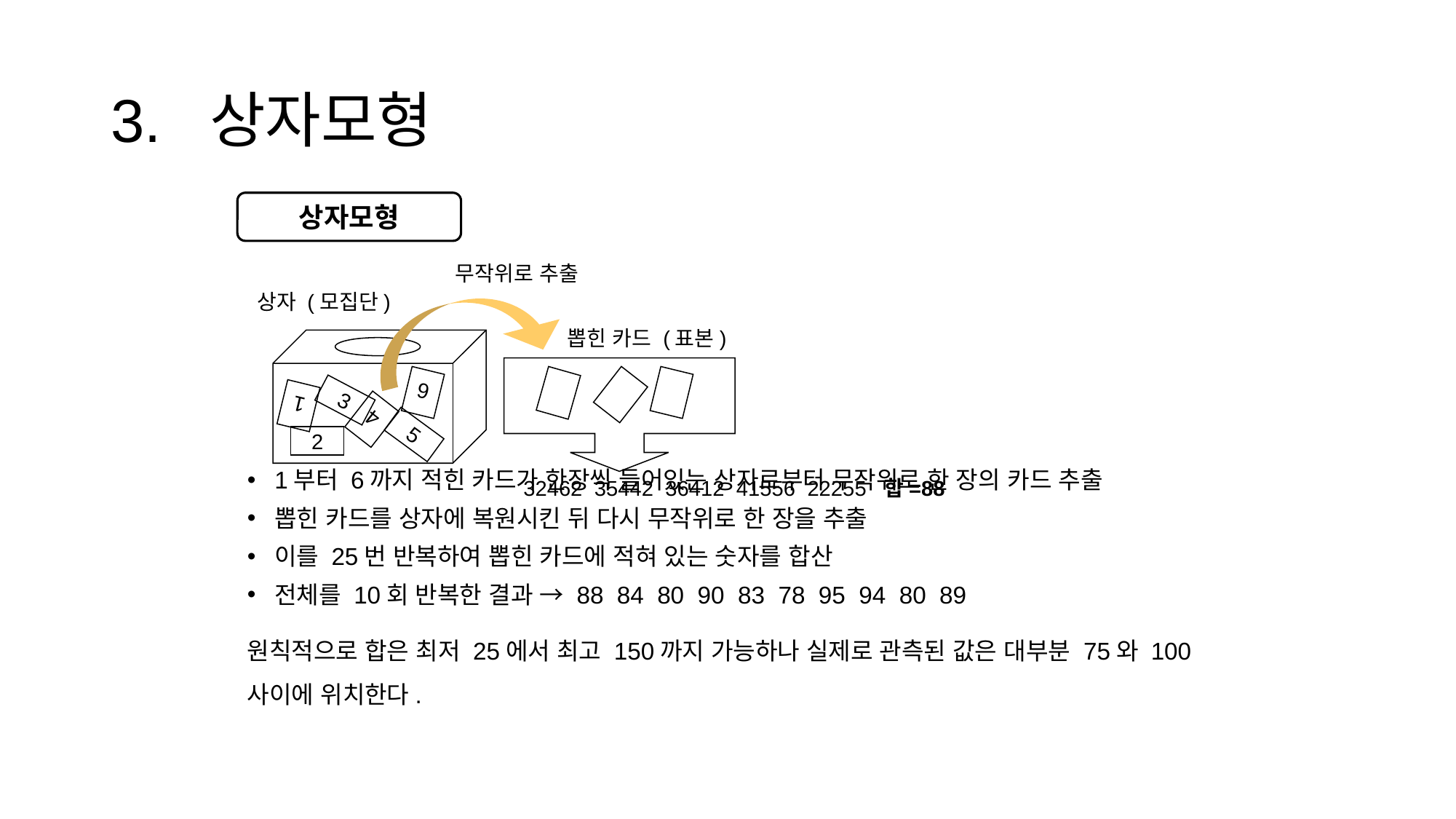

# 3.  상자모형

1부터 6까지 적힌 카드가 한장씩 들어있는 상자로부터 무작위로 한 장의 카드 추출
뽑힌 카드를 상자에 복원시킨 뒤 다시 무작위로 한 장을 추출
이를 25번 반복하여 뽑힌 카드에 적혀 있는 숫자를 합산
전체를 10회 반복한 결과 → 88  84  80  90  83  78  95  94  80  89
원칙적으로 합은 최저 25에서 최고 150까지 가능하나 실제로 관측된 값은 대부분 75와 100 사이에 위치한다.

상자모형
무작위로 추출
상자 (모집단)

뽑힌 카드 (표본)

6

3
1
4
5
2
32462  35442  36412  41556  22255  합=88